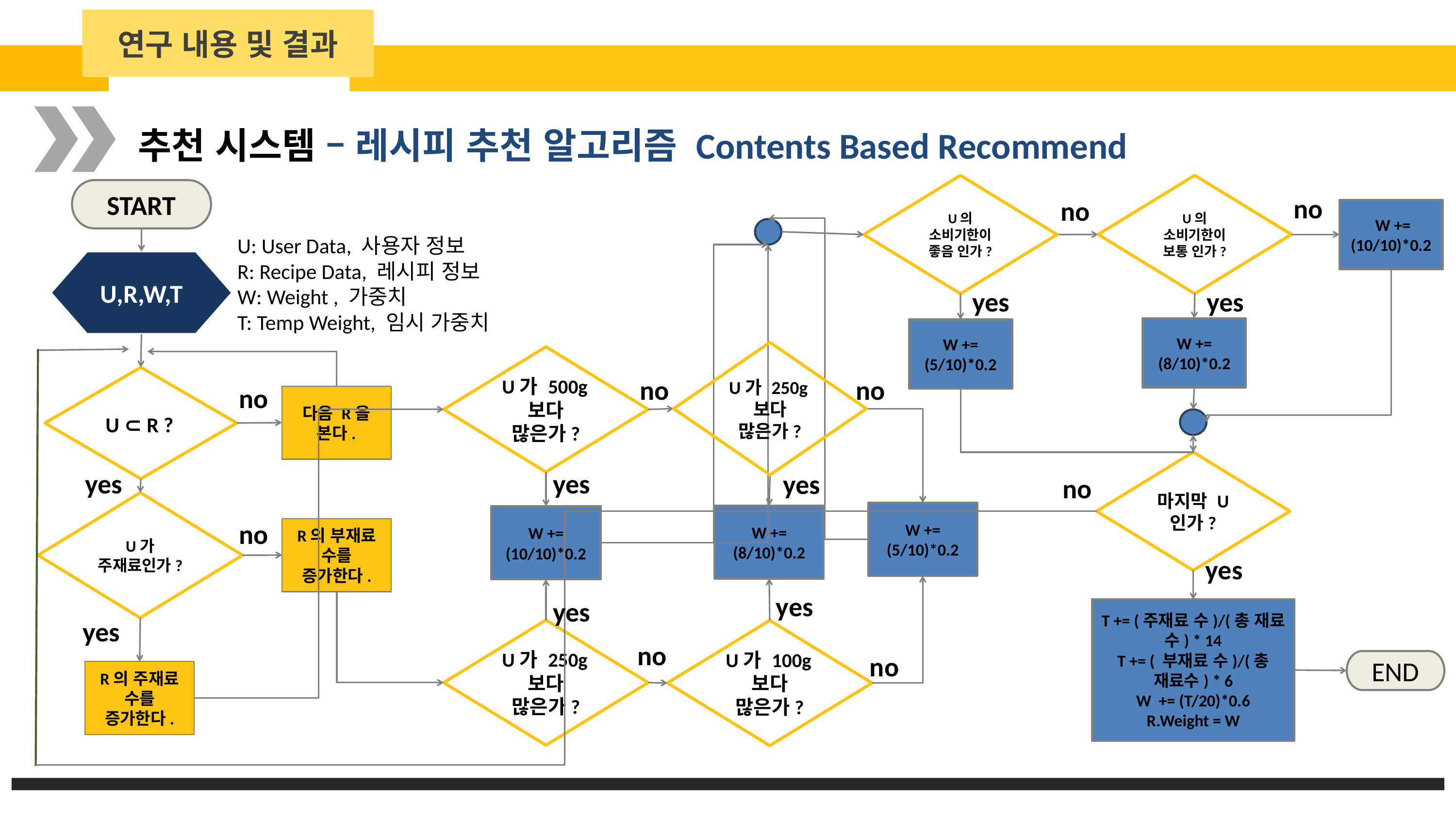

연구 내용 및 결과

추천 시스템 – 레시피 추천 알고리즘 Contents Based Recommend
U의 소비기한이 보통 인가?
U의 소비기한이 좋음 인가?
START
no
no
 W += (10/10)*0.2

U: User Data, 사용자 정보
R: Recipe Data, 레시피 정보
W: Weight , 가중치
T: Temp Weight, 임시 가중치
U,R,W,T
yes
yes
W += (8/10)*0.2
W += (5/10)*0.2
U가 250g보다 많은가?
U가 500g보다 많은가?
 U ⊂ R ?
no
no
no
다음 R을 본다.

마지막 U 인가?
yes
yes
yes
no
U가 주재료인가?
W += (5/10)*0.2
W += (8/10)*0.2
W += (10/10)*0.2
no
R의 부재료 수를 증가한다.
yes
yes
yes

T += (주재료 수)/(총 재료 수) * 14
T += ( 부재료 수)/(총 재료수) * 6
W  += (T/20)*0.6
R.Weight = W

yes
U가 250g보다 많은가?
U가 100g보다 많은가?
no
no
END
R의 주재료 수를 증가한다.